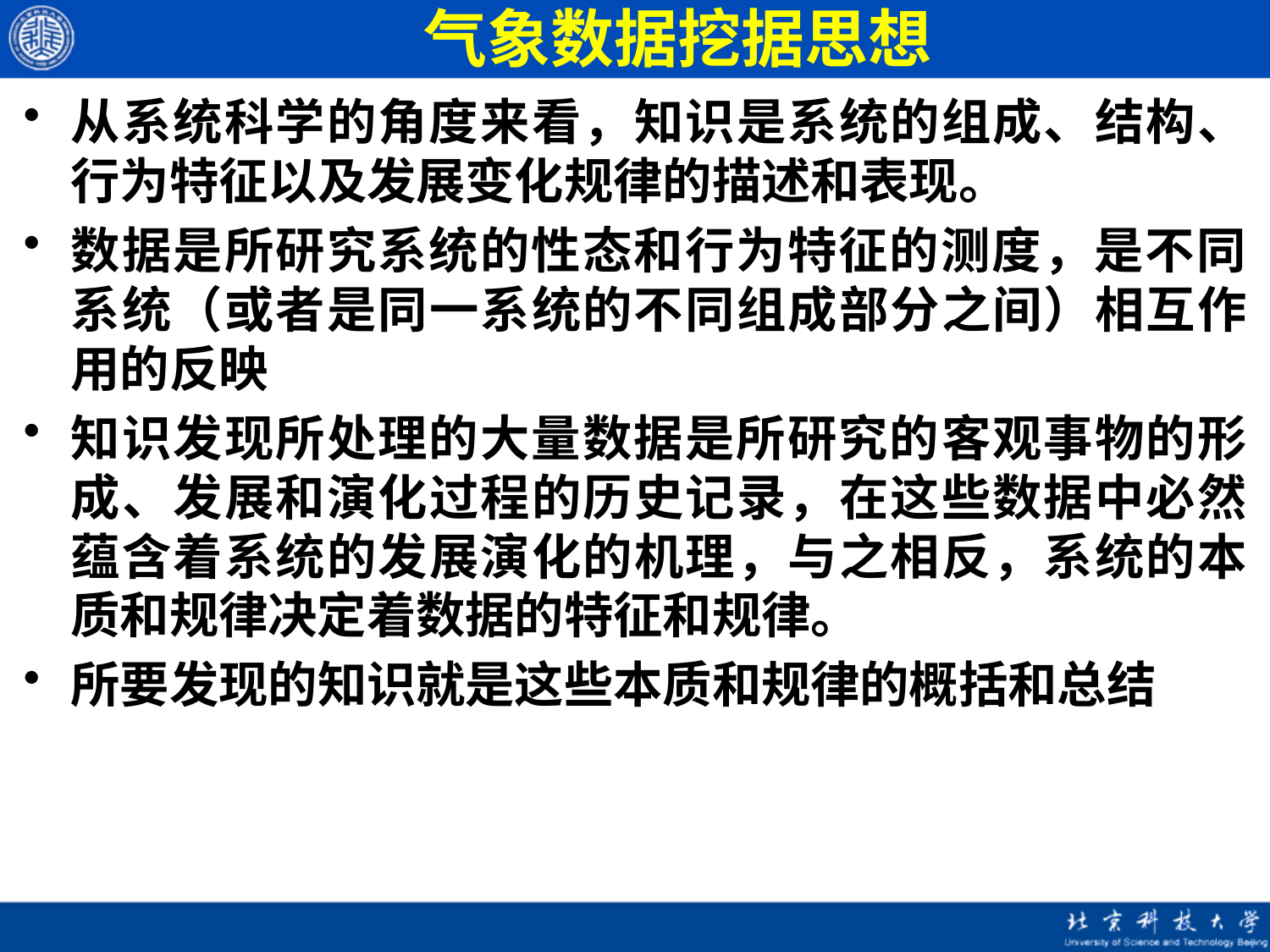

# 气象数据挖据思想
从系统科学的角度来看，知识是系统的组成、结构、行为特征以及发展变化规律的描述和表现。
数据是所研究系统的性态和行为特征的测度，是不同系统（或者是同一系统的不同组成部分之间）相互作用的反映
知识发现所处理的大量数据是所研究的客观事物的形成、发展和演化过程的历史记录，在这些数据中必然蕴含着系统的发展演化的机理，与之相反，系统的本质和规律决定着数据的特征和规律。
所要发现的知识就是这些本质和规律的概括和总结